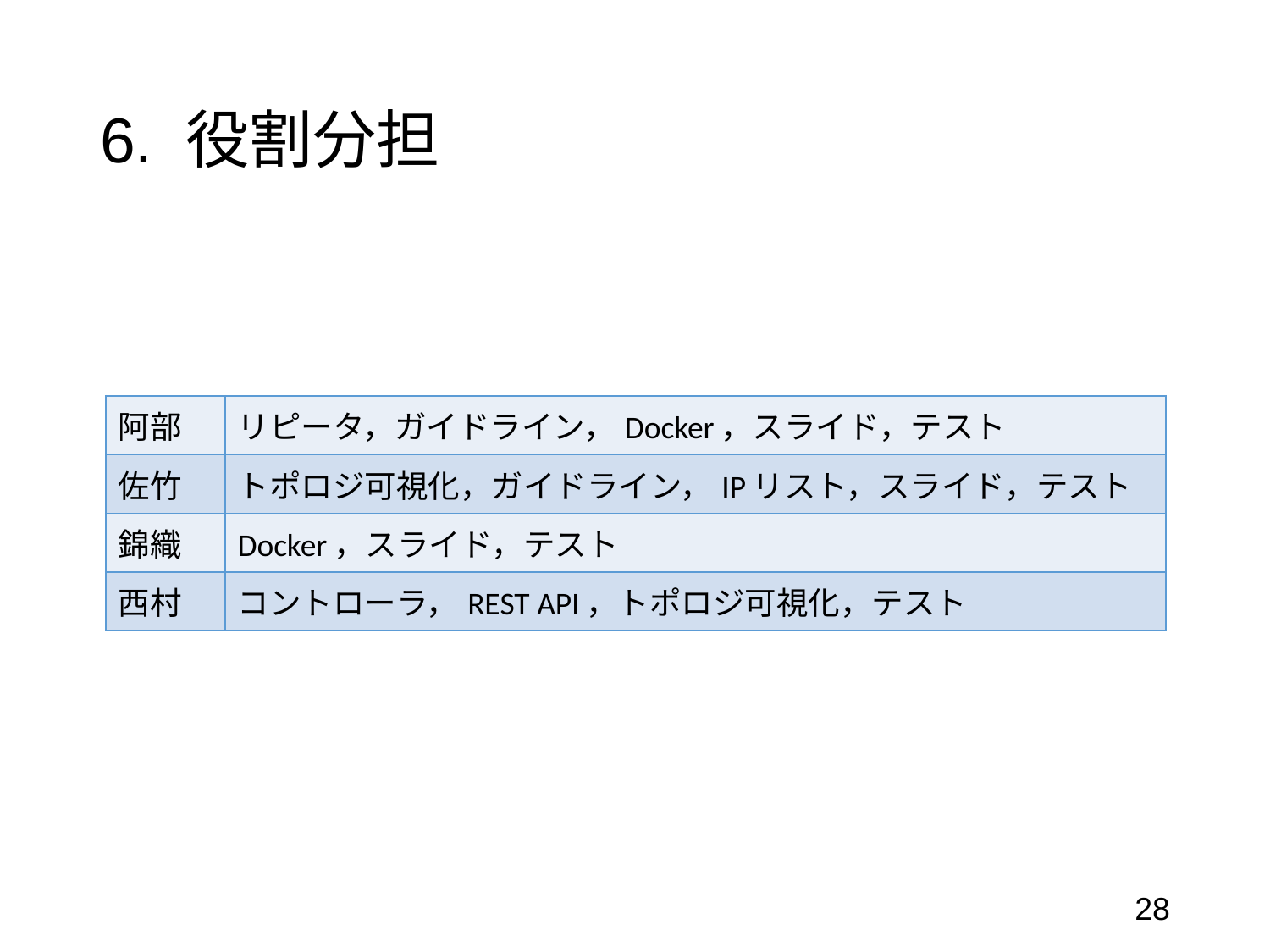

# 6. 役割分担

| 阿部 | リピータ，ガイドライン，Docker，スライド，テスト |
| --- | --- |
| 佐竹 | トポロジ可視化，ガイドライン，IPリスト，スライド，テスト |
| 錦織 | Docker，スライド，テスト |
| 西村 | コントローラ，REST API，トポロジ可視化，テスト |
28